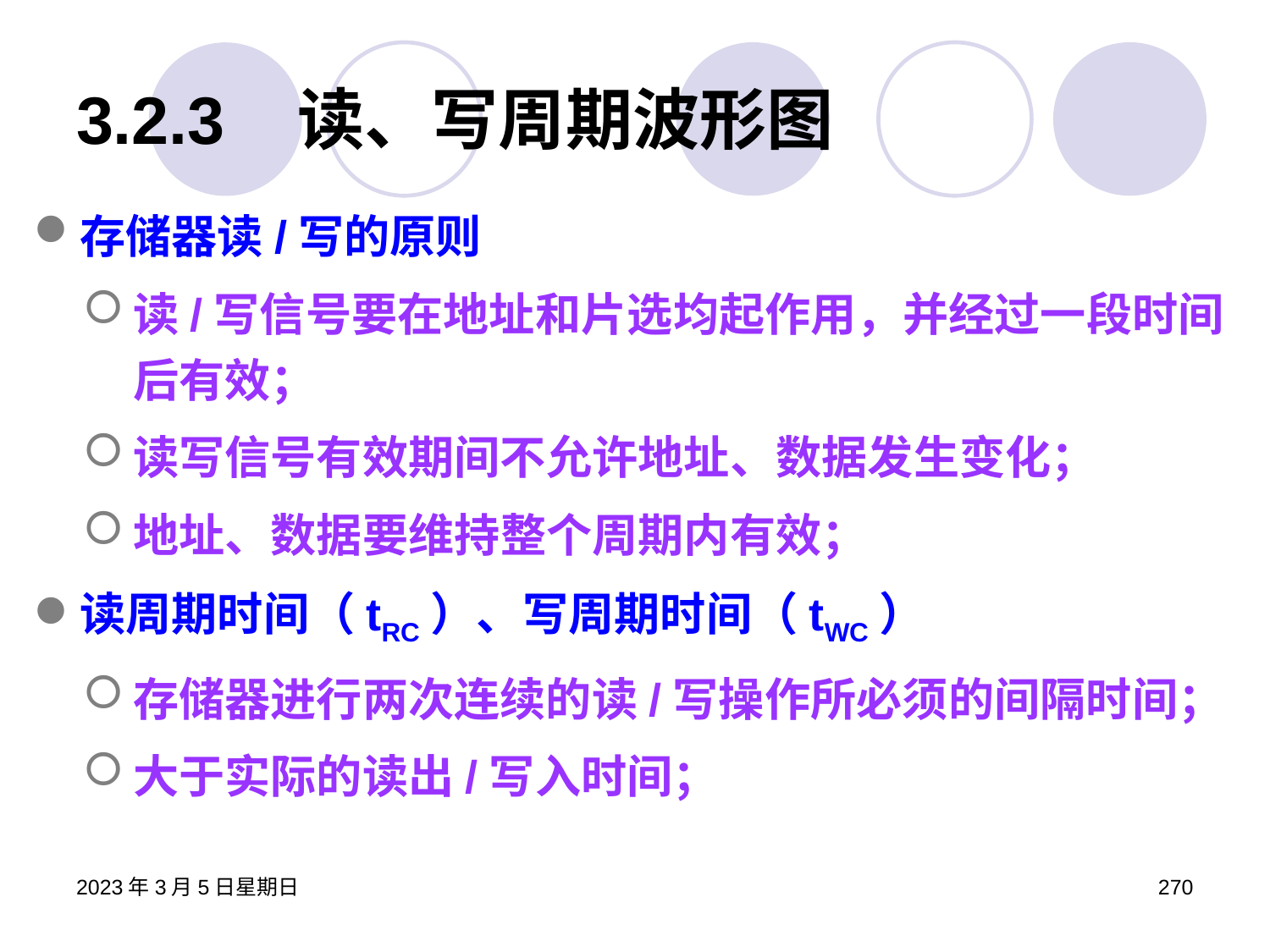

# 3.2.3   读、写周期波形图
存储器读/写的原则
读/写信号要在地址和片选均起作用，并经过一段时间后有效；
读写信号有效期间不允许地址、数据发生变化；
地址、数据要维持整个周期内有效；
读周期时间（tRC）、写周期时间（tWC）
存储器进行两次连续的读/写操作所必须的间隔时间；
大于实际的读出/写入时间；
2023年3月5日星期日
270